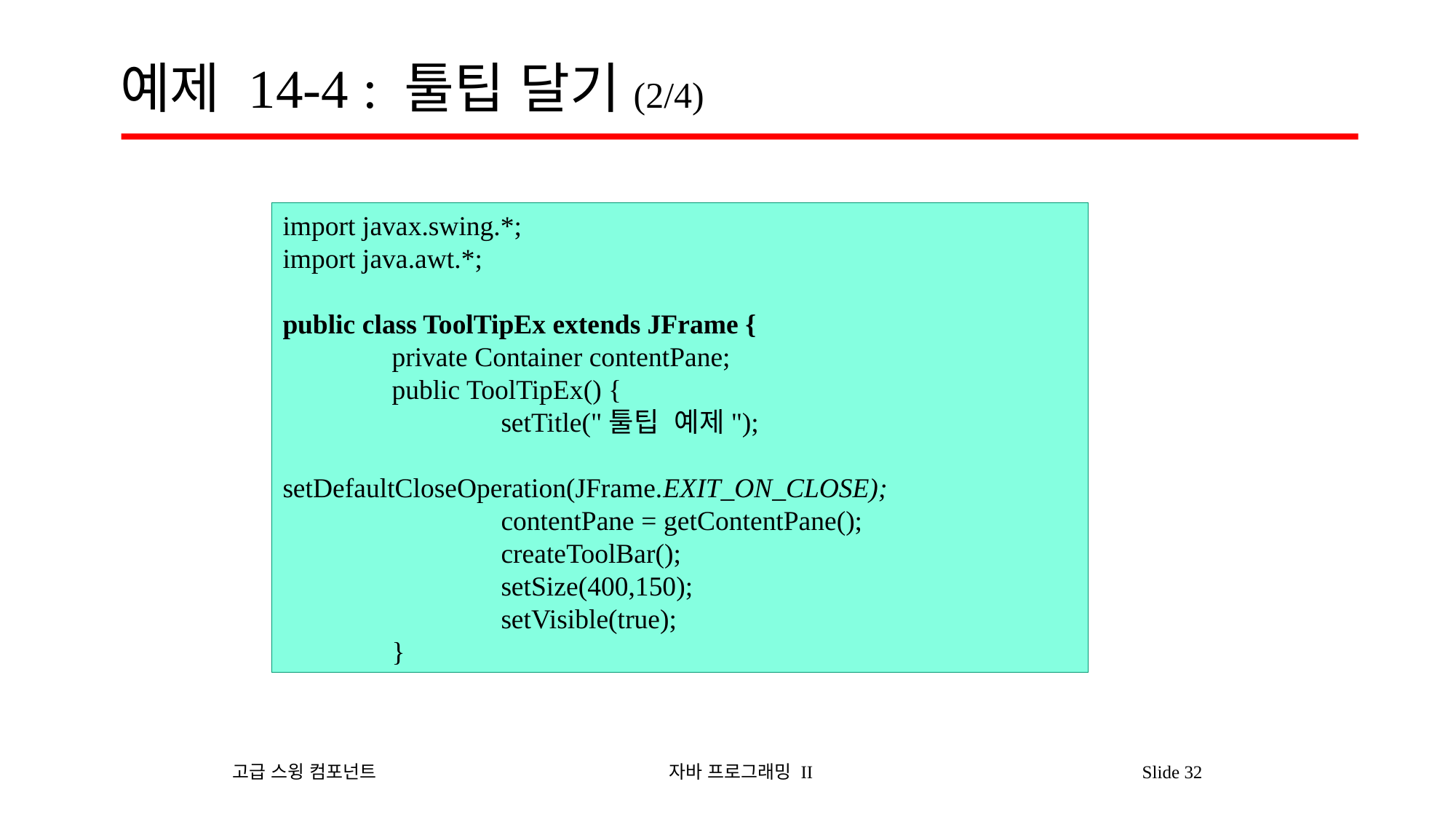

# 예제 14-4 : 툴팁 달기(2/4)
import javax.swing.*;
import java.awt.*;

public class ToolTipEx extends JFrame {
	private Container contentPane;
	public ToolTipEx() {
		setTitle("툴팁  예제");
		setDefaultCloseOperation(JFrame.EXIT_ON_CLOSE);
		contentPane = getContentPane();
		createToolBar();
		setSize(400,150);
		setVisible(true);
	}